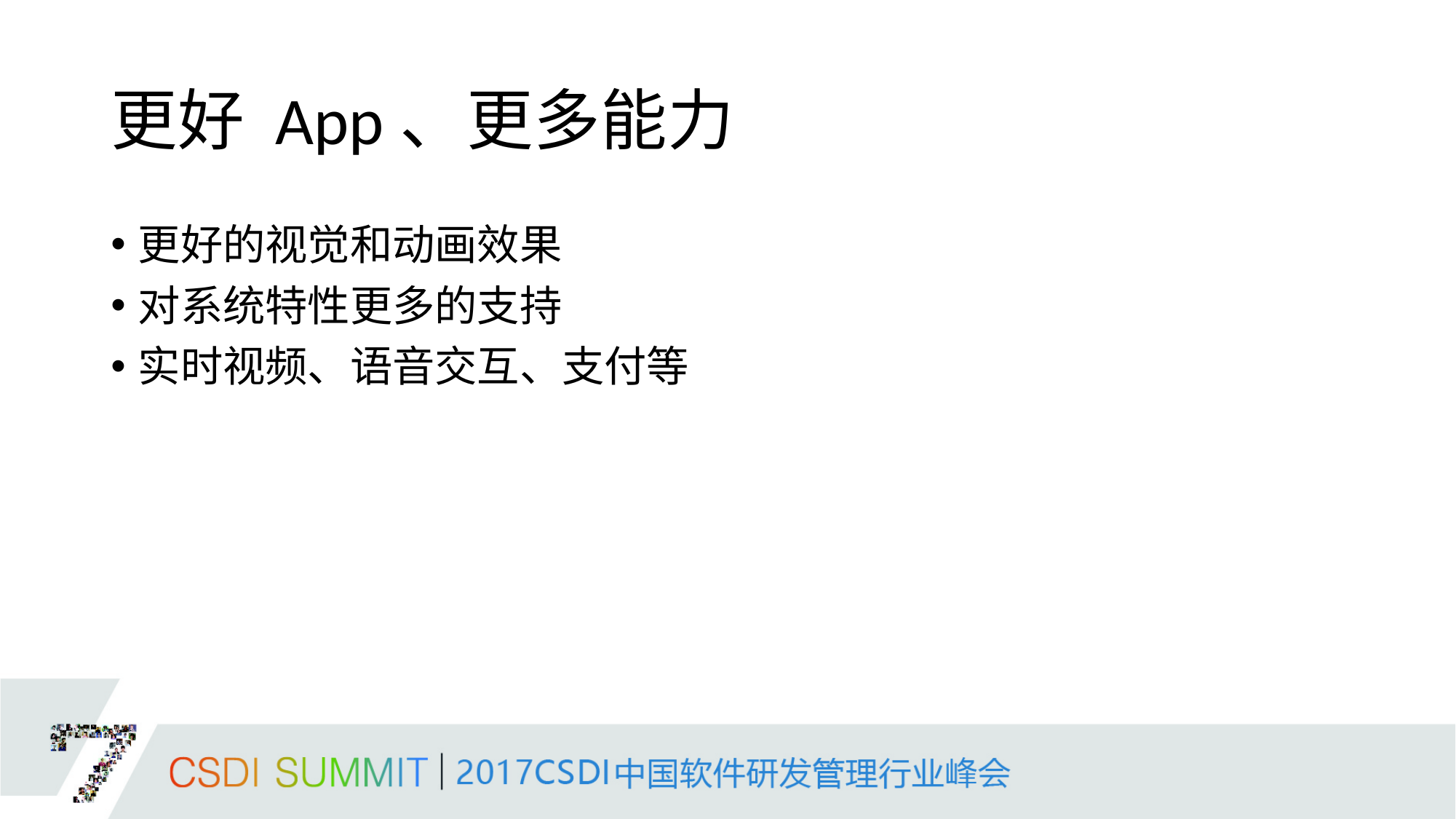

# 更好 App、更多能力
更好的视觉和动画效果
对系统特性更多的支持
实时视频、语音交互、支付等